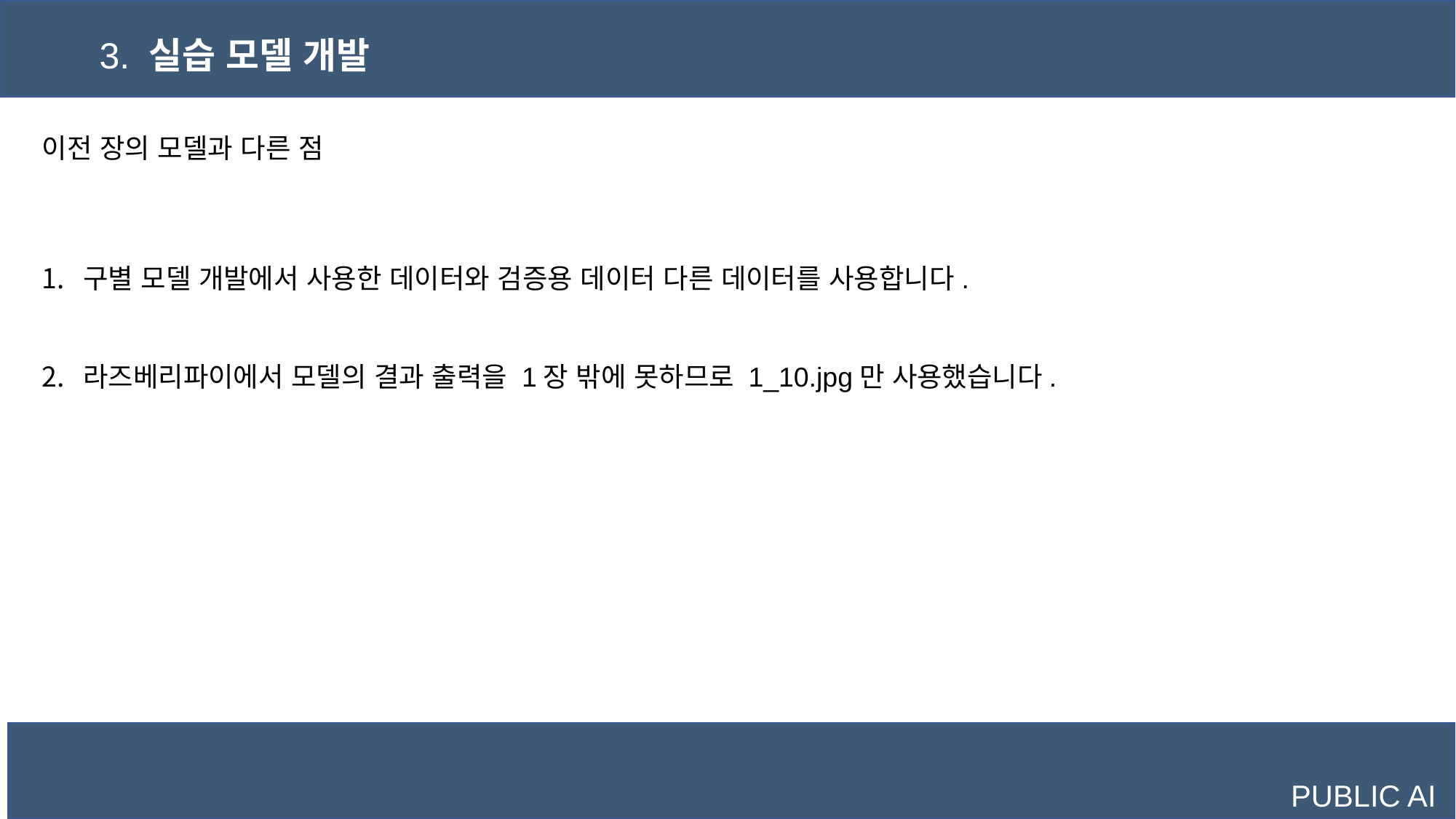

3. 실습 모델 개발

이전 장의 모델과 다른 점
구별 모델 개발에서 사용한 데이터와 검증용 데이터 다른 데이터를 사용합니다.

라즈베리파이에서 모델의 결과 출력을 1장 밖에 못하므로 1_10.jpg만 사용했습니다.